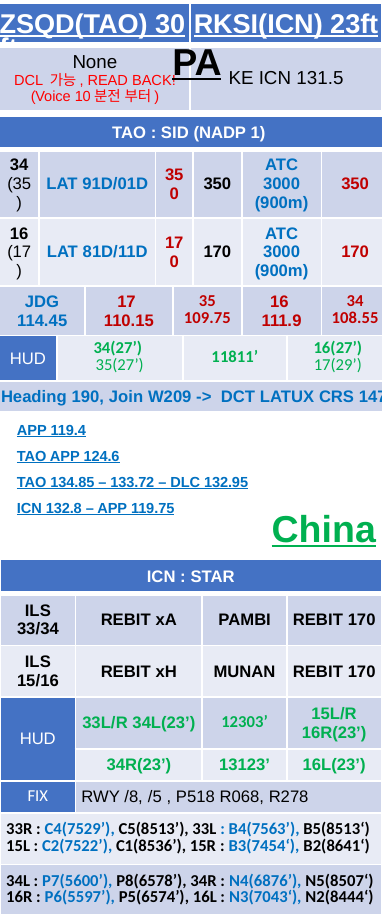

| ZSQD(TAO) 30ft | RKSI(ICN) 23ft |
| --- | --- |
| None DCL 가능, READ BACK! (Voice 10분전 부터) | KE ICN 131.5 |
PA
| TAO : SID (NADP 1) |  |  |  |  |  |  |  |  |  |  |
| --- | --- | --- | --- | --- | --- | --- | --- | --- | --- | --- |
| 34 (35) | LAT 91D/01D |  |  | 350 |  |  | 350 | ATC 3000 (900m) | 3000 900m | 350 |
| 16 (17) | LAT 81D/11D |  |  | 170 |  |  | 170 | ATC 3000 (900m) | 3000 900m | 170 |
| JDG 114.45 |  |  | 17 110.15 |  | 35 109.75 |  |  | 16 111.9 |  | 34 108.55 |
| HUD |  | 34(27’) 35(27’) |  |  |  | 11811’ |  |  | 16(27’) 17(29’) |  |
| Heading 190, Join W209 -> DCT LATUX CRS 147 |  |  |  |  |  |  |  |  |  |  |
APP 119.4
TAO APP 124.6
TAO 134.85 – 133.72 – DLC 132.95
ICN 132.8 – APP 119.75
China
| ICN : STAR |  |  |  |
| --- | --- | --- | --- |
| ILS 33/34 | REBIT xA | PAMBI | REBIT 170 |
| ILS 15/16 | REBIT xH | MUNAN | REBIT 170 |
| HUD | 33L/R 34L(23’) | 12303’ | 15L/R 16R(23’) |
|  | 34R(23’) | 13123’ | 16L(23’) |
| FIX | RWY /8, /5 , P518 R068, R278 |  |  |
| 33R : C4(7529’), C5(8513’), 33L : B4(7563’), B5(8513‘) 15L : C2(7522’), C1(8536’), 15R : B3(7454‘), B2(8641‘) |  |  |  |
| 34L : P7(5600’), P8(6578’), 34R : N4(6876’), N5(8507‘) 16R : P6(5597’), P5(6574’), 16L : N3(7043‘), N2(8444‘) |  |  |  |
| 8NM 180kts, 5NM 160kts, Parr TAXI 10kts이상, HIRO |  |  |  |